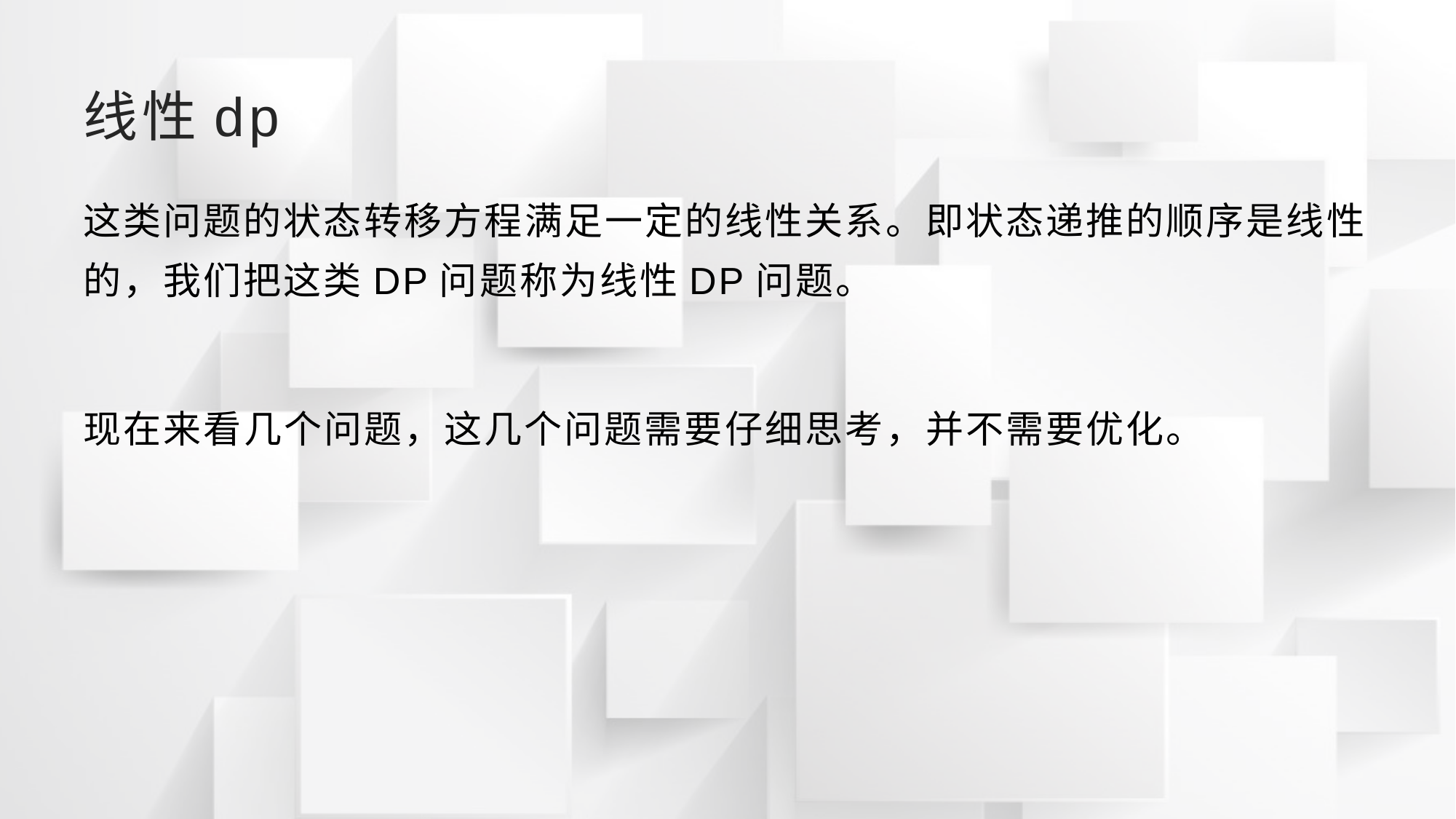

# 线性dp
这类问题的状态转移方程满足一定的线性关系。即状态递推的顺序是线性的，我们把这类DP问题称为线性DP问题。

现在来看几个问题，这几个问题需要仔细思考，并不需要优化。